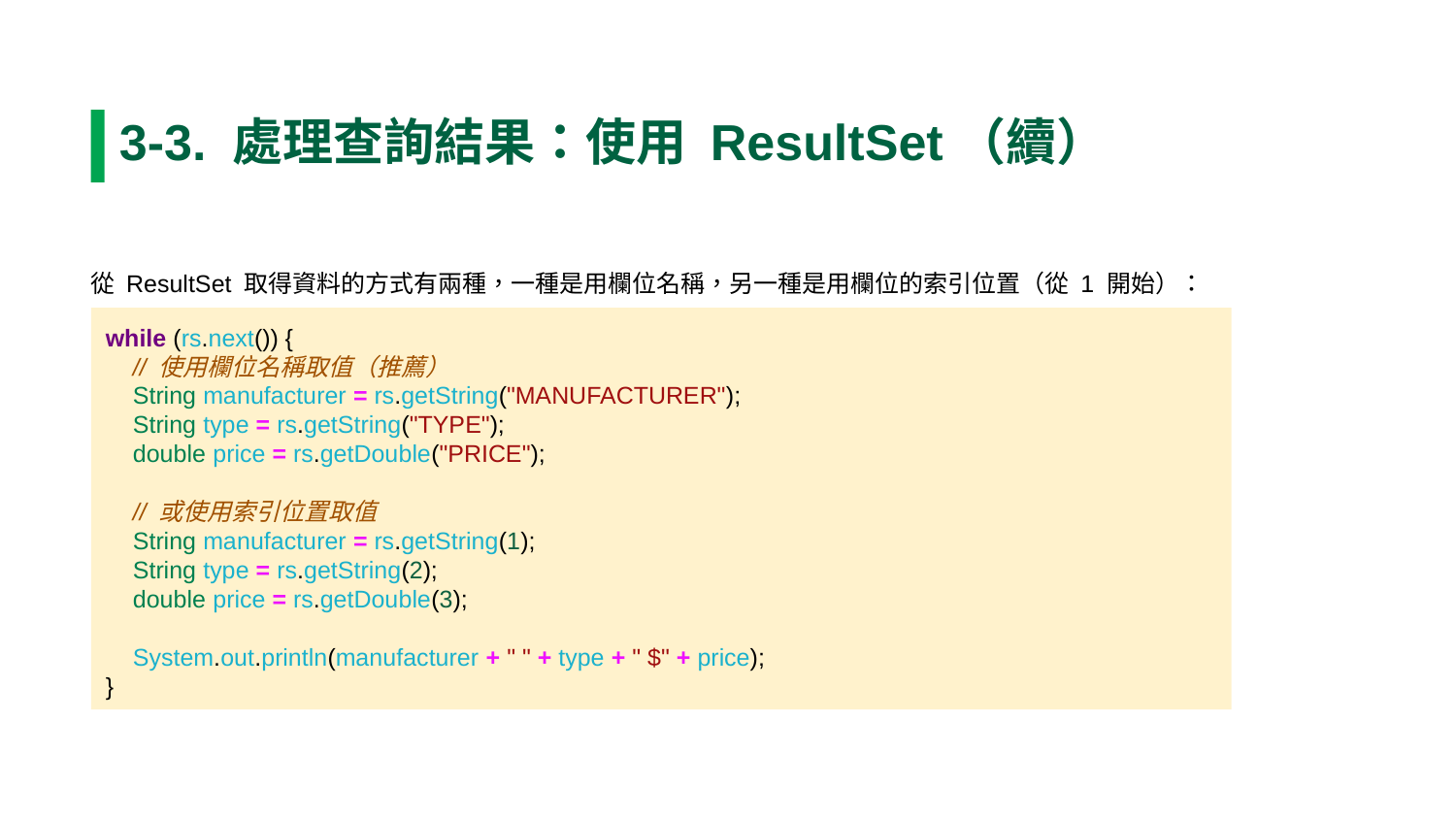

3-3. 處理查詢結果：使用 ResultSet（續）
從 ResultSet 取得資料的方式有兩種，一種是用欄位名稱，另一種是用欄位的索引位置（從 1 開始）：
while (rs.next()) {
    // 使用欄位名稱取值（推薦）
    String manufacturer = rs.getString("MANUFACTURER");
    String type = rs.getString("TYPE");
    double price = rs.getDouble("PRICE");

    // 或使用索引位置取值
    String manufacturer = rs.getString(1);
    String type = rs.getString(2);
    double price = rs.getDouble(3);

    System.out.println(manufacturer + " " + type + " $" + price);
}